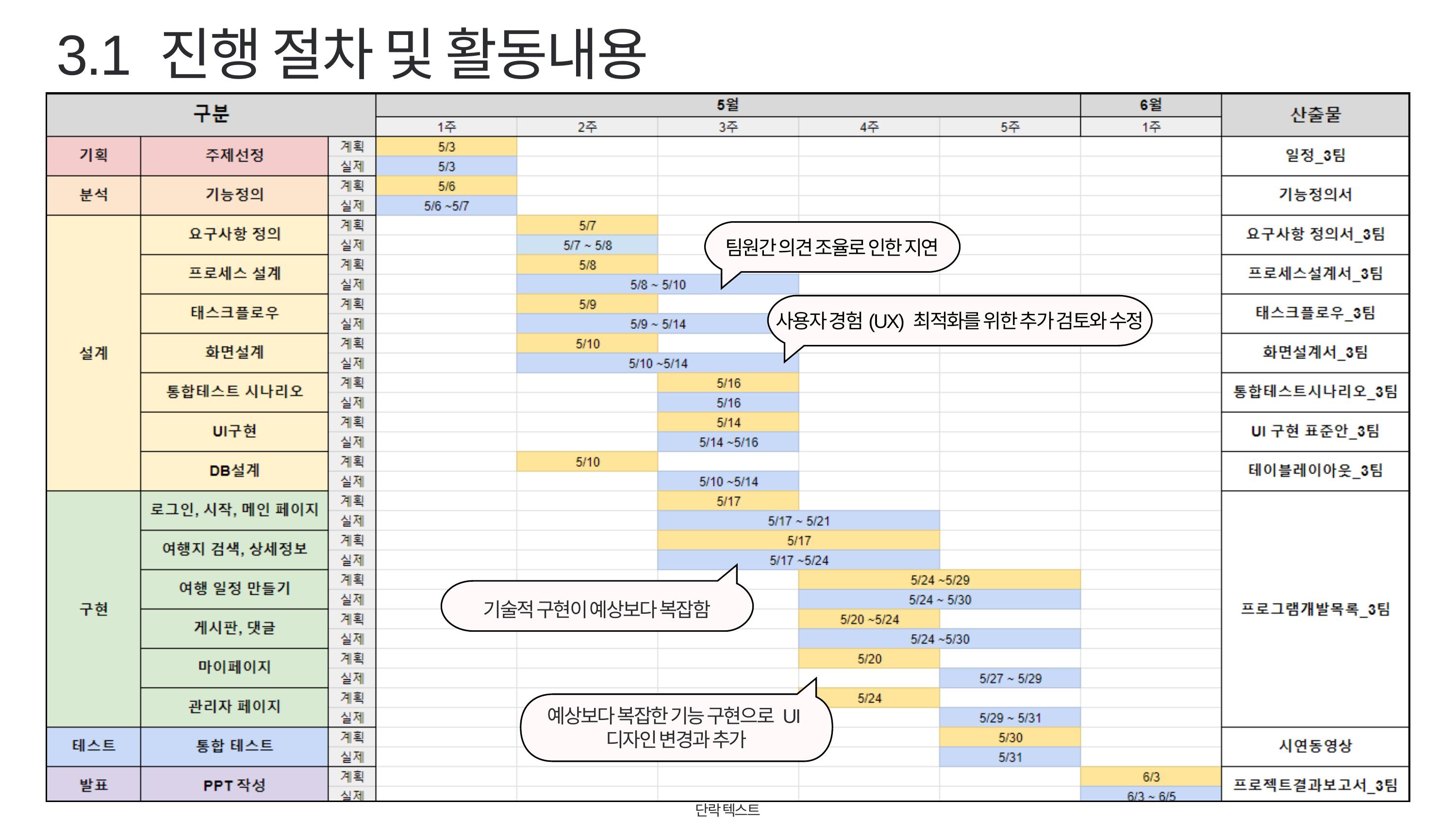

3.1 진행 절차 및 활동내용

팀원간 의견 조율로 인한 지연

사용자 경험(UX) 최적화를 위한 추가 검토와 수정

기술적 구현이 예상보다 복잡함

예상보다 복잡한 기능 구현으로 UI디자인 변경과 추가
단락 텍스트